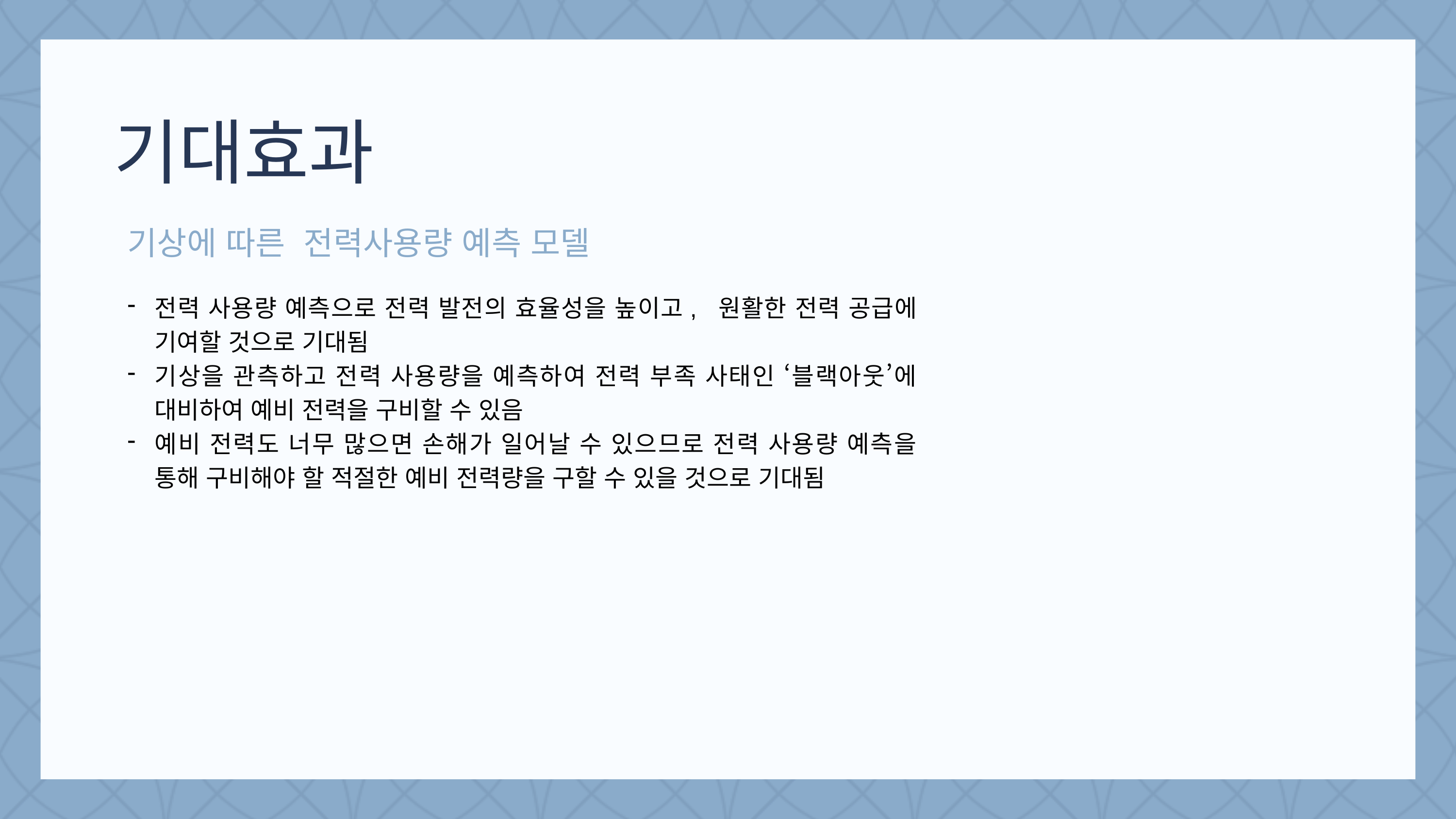

기대효과
기상에 따른  전력사용량 예측 모델
전력 사용량 예측으로 전력 발전의 효율성을 높이고,  원활한 전력 공급에 기여할 것으로 기대됨
기상을 관측하고 전력 사용량을 예측하여 전력 부족 사태인 ‘블랙아웃’에 대비하여 예비 전력을 구비할 수 있음
예비 전력도 너무 많으면 손해가 일어날 수 있으므로 전력 사용량 예측을 통해 구비해야 할 적절한 예비 전력량을 구할 수 있을 것으로 기대됨